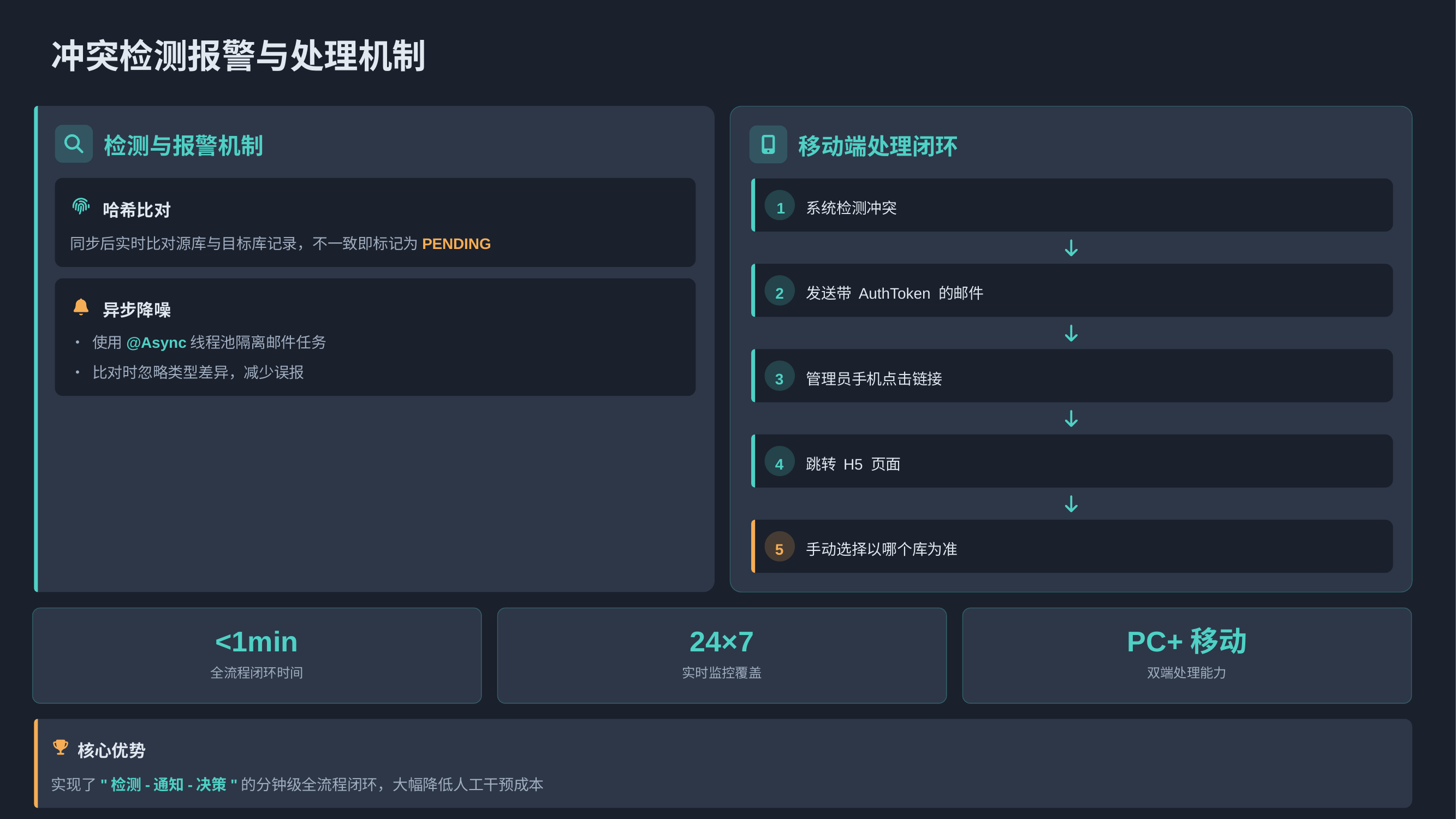

冲突检测报警与处理机制

检测与报警机制
移动端处理闭环

哈希比对
1
系统检测冲突

同步后实时比对源库与目标库记录，不一致即标记为PENDING

2
发送带 AuthToken 的邮件
异步降噪

• 使用@Async线程池隔离邮件任务

• 比对时忽略类型差异，减少误报

3
管理员手机点击链接

4
跳转 H5 页面

5
手动选择以哪个库为准

<1min
24×7
PC+移动
全流程闭环时间
实时监控覆盖
双端处理能力

核心优势

实现了"检测-通知-决策"的分钟级全流程闭环，大幅降低人工干预成本